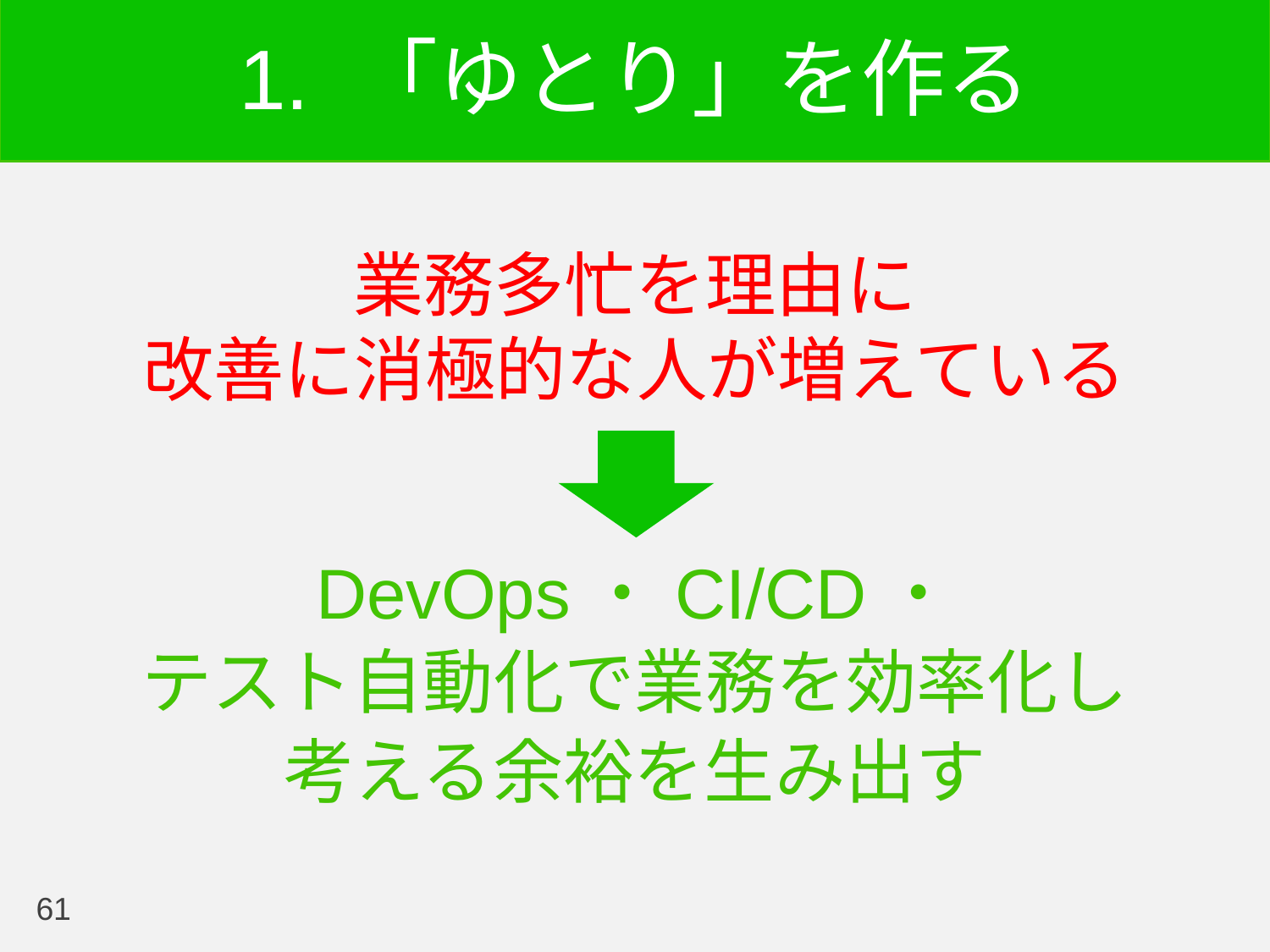

# 1. 「ゆとり」を作る
業務多忙を理由に
改善に消極的な人が増えている

DevOps・CI/CD・
テスト自動化で業務を効率化し
考える余裕を生み出す
61